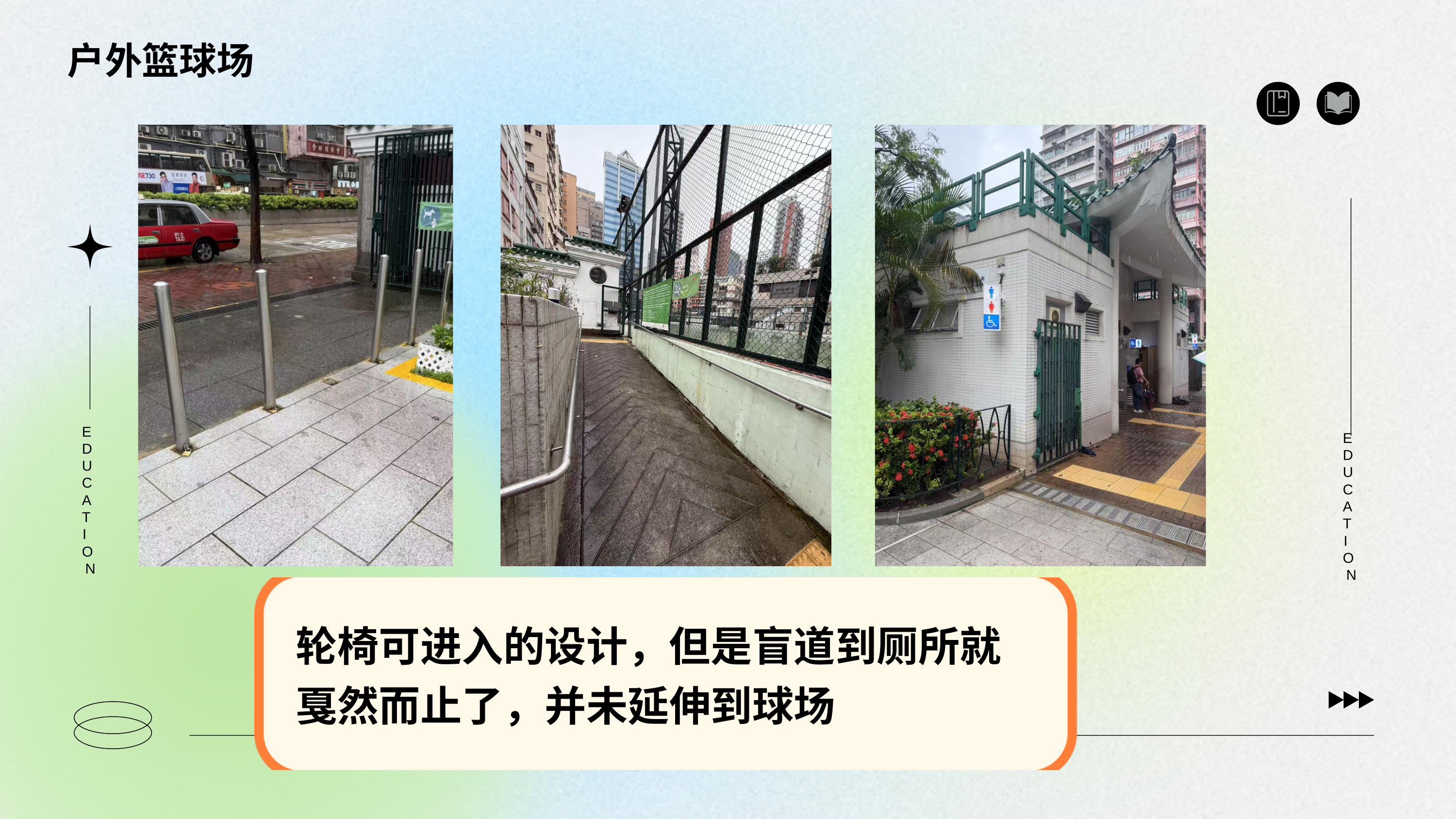

户外篮球场

EDUCATION
EDUCATION

轮椅可进入的设计，但是盲道到厕所就戛然而止了，并未延伸到球场